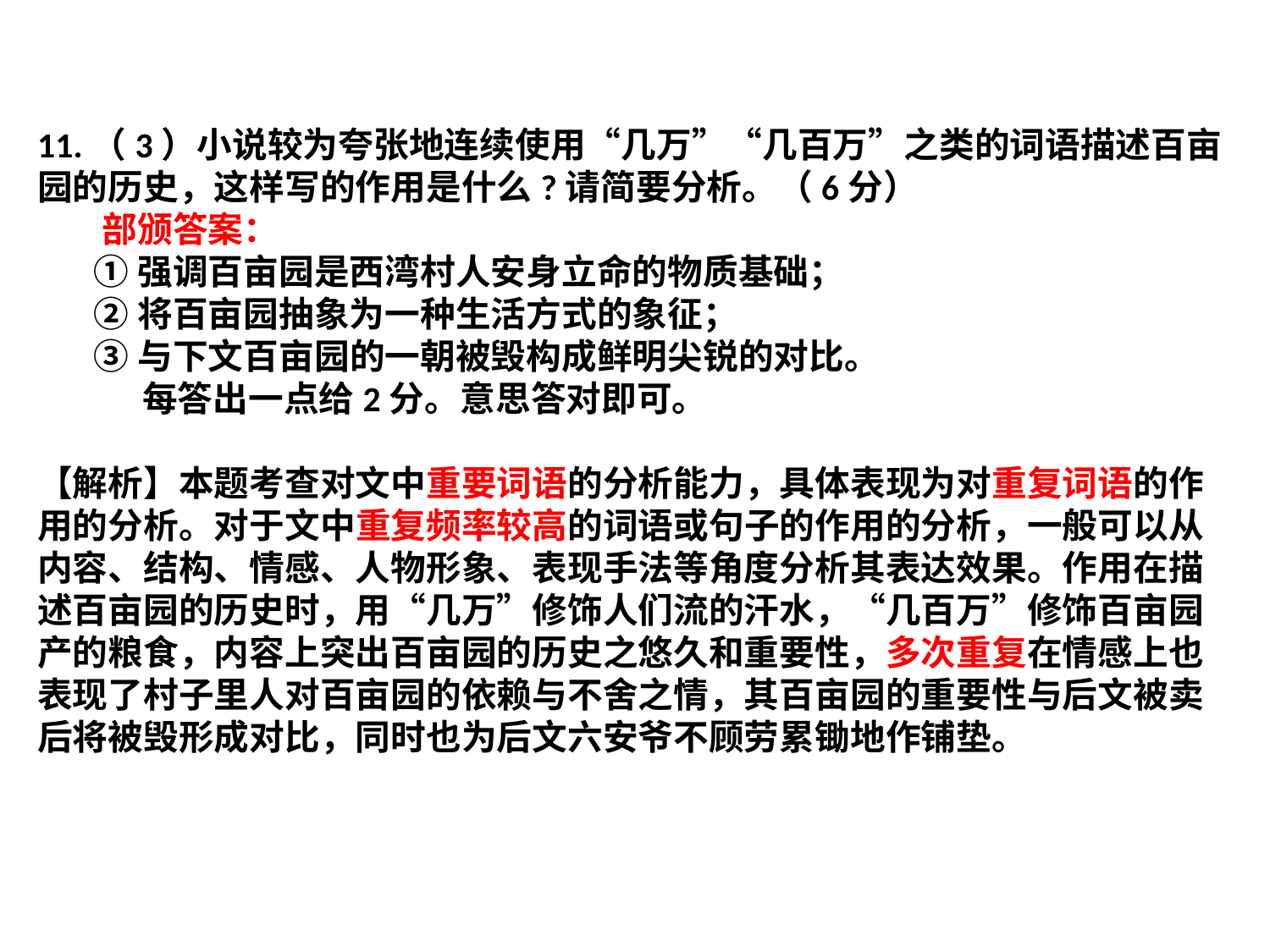

11.（3）小说较为夸张地连续使用“几万”“几百万”之类的词语描述百亩园的历史，这样写的作用是什么?请简要分析。（6分）
       部颁答案：
       ①强调百亩园是西湾村人安身立命的物质基础；
       ②将百亩园抽象为一种生活方式的象征；
       ③与下文百亩园的一朝被毁构成鲜明尖锐的对比。
            每答出一点给2分。意思答对即可。

【解析】本题考查对文中重要词语的分析能力，具体表现为对重复词语的作用的分析。对于文中重复频率较高的词语或句子的作用的分析，一般可以从内容、结构、情感、人物形象、表现手法等角度分析其表达效果。作用在描述百亩园的历史时，用“几万”修饰人们流的汗水，“几百万”修饰百亩园产的粮食，内容上突出百亩园的历史之悠久和重要性，多次重复在情感上也表现了村子里人对百亩园的依赖与不舍之情，其百亩园的重要性与后文被卖后将被毁形成对比，同时也为后文六安爷不顾劳累锄地作铺垫。